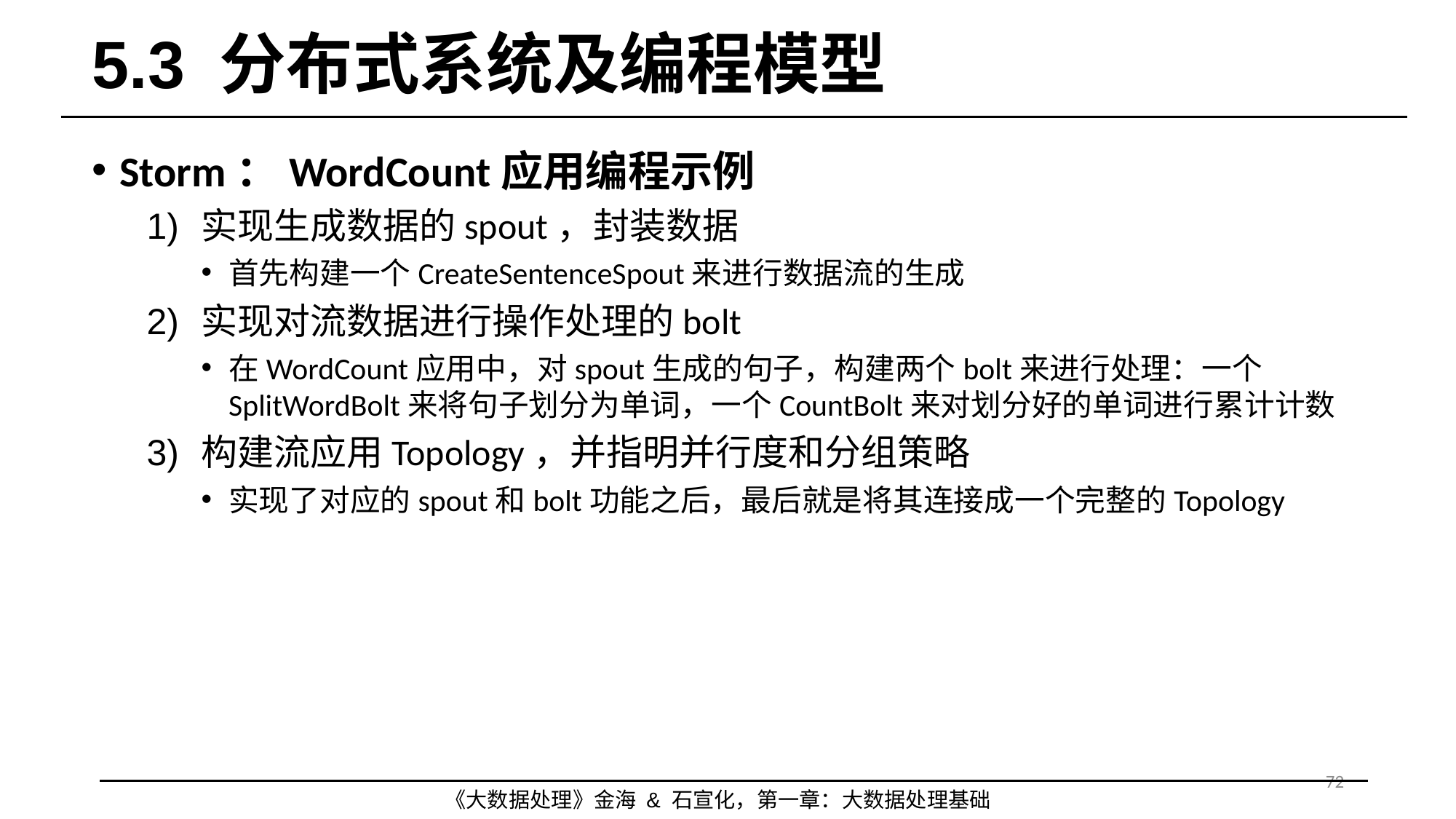

# 5.3 分布式系统及编程模型
Storm：WordCount应用编程示例
实现生成数据的spout，封装数据
首先构建一个CreateSentenceSpout来进行数据流的生成
实现对流数据进行操作处理的bolt
在WordCount应用中，对spout生成的句子，构建两个bolt来进行处理：一个SplitWordBolt来将句子划分为单词，一个CountBolt来对划分好的单词进行累计计数
构建流应用Topology，并指明并行度和分组策略
实现了对应的spout和bolt功能之后，最后就是将其连接成一个完整的Topology
72